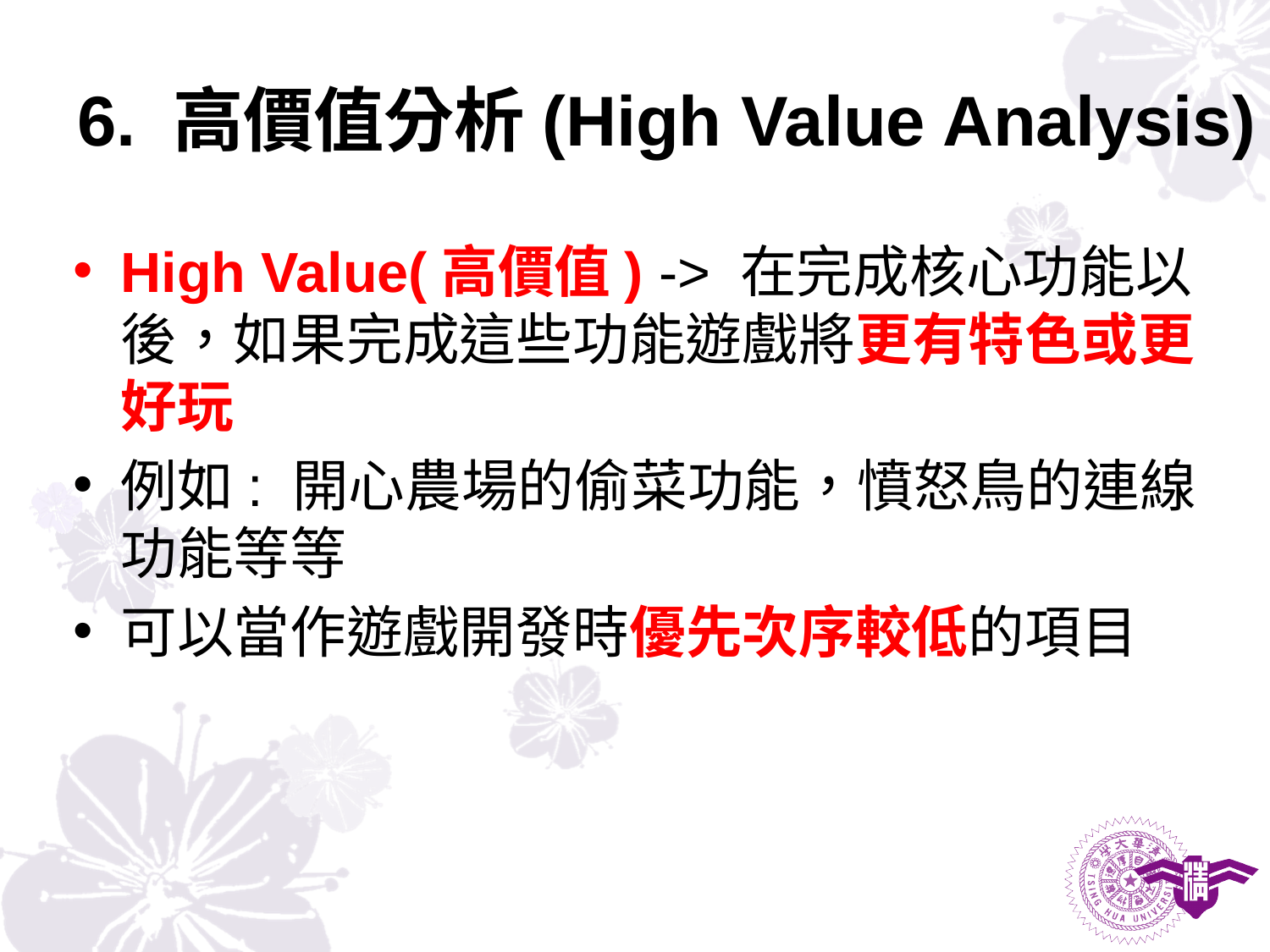

# 6. 高價值分析(High Value Analysis)
High Value(高價值) -> 在完成核心功能以後，如果完成這些功能遊戲將更有特色或更好玩
例如: 開心農場的偷菜功能，憤怒鳥的連線功能等等
可以當作遊戲開發時優先次序較低的項目